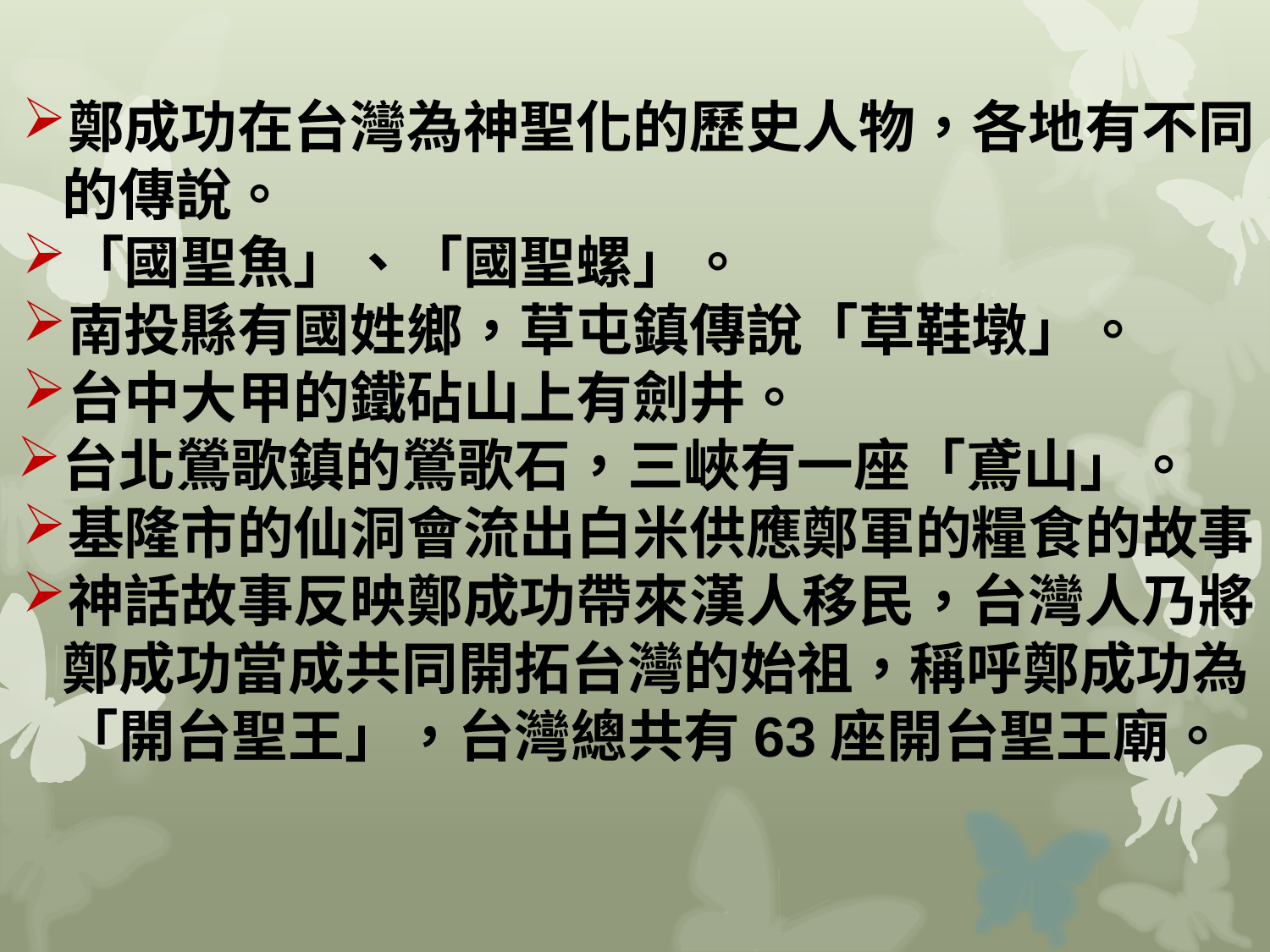

鄭成功在台灣為神聖化的歷史人物，各地有不同的傳說。
「國聖魚」、「國聖螺」。
南投縣有國姓鄉，草屯鎮傳說「草鞋墩」。
台中大甲的鐵砧山上有劍井。
台北鶯歌鎮的鶯歌石，三峽有一座「鳶山」。
基隆市的仙洞會流出白米供應鄭軍的糧食的故事。
神話故事反映鄭成功帶來漢人移民，台灣人乃將鄭成功當成共同開拓台灣的始祖，稱呼鄭成功為「開台聖王」，台灣總共有63座開台聖王廟。